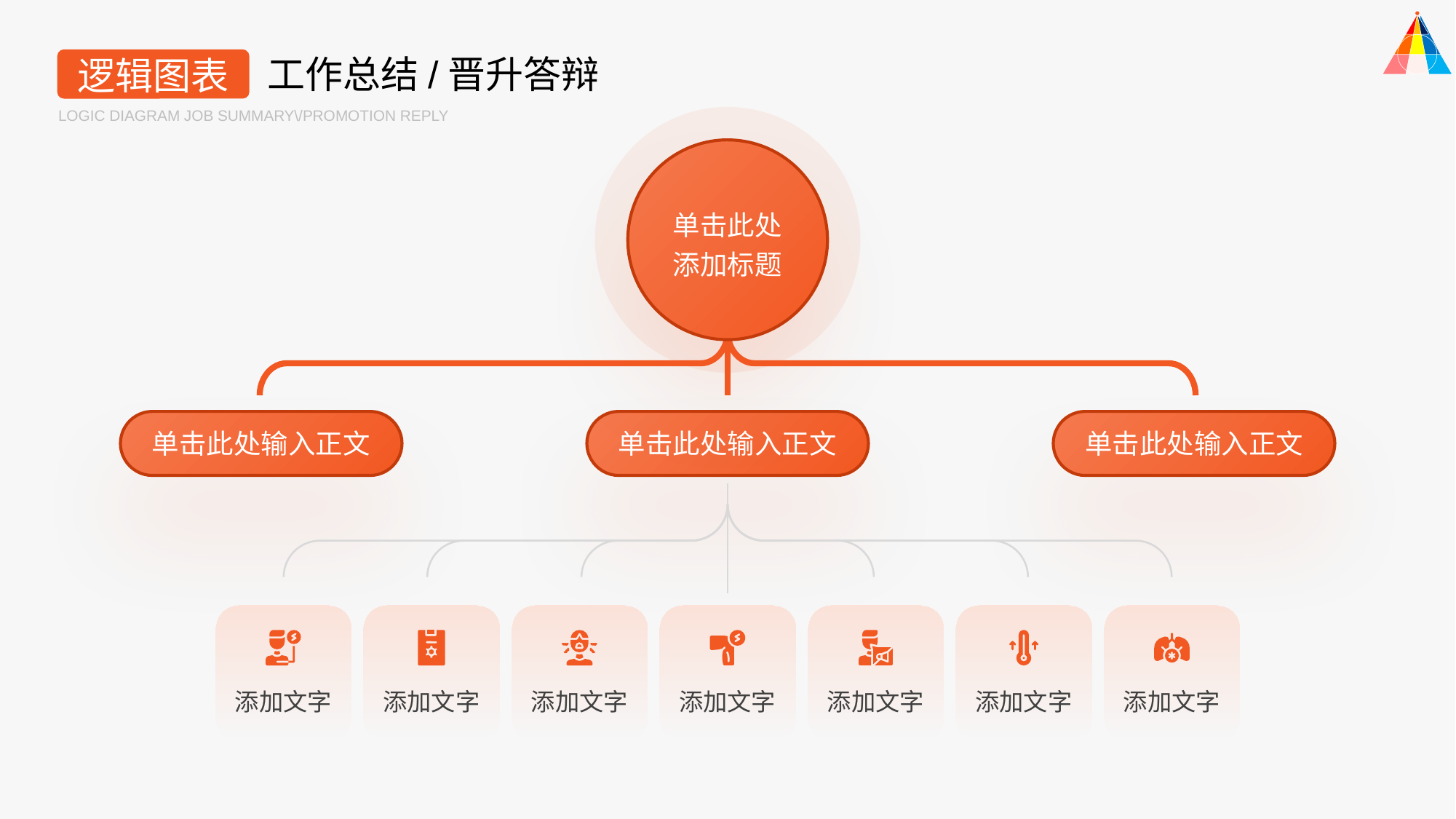

工作总结/晋升答辩

逻辑图表
LOGIC DIAGRAM JOB SUMMARY\/PROMOTION REPLY

单击此处
添加标题

单击此处输入正文
单击此处输入正文
单击此处输入正文

添加文字
添加文字
添加文字
添加文字
添加文字
添加文字
添加文字